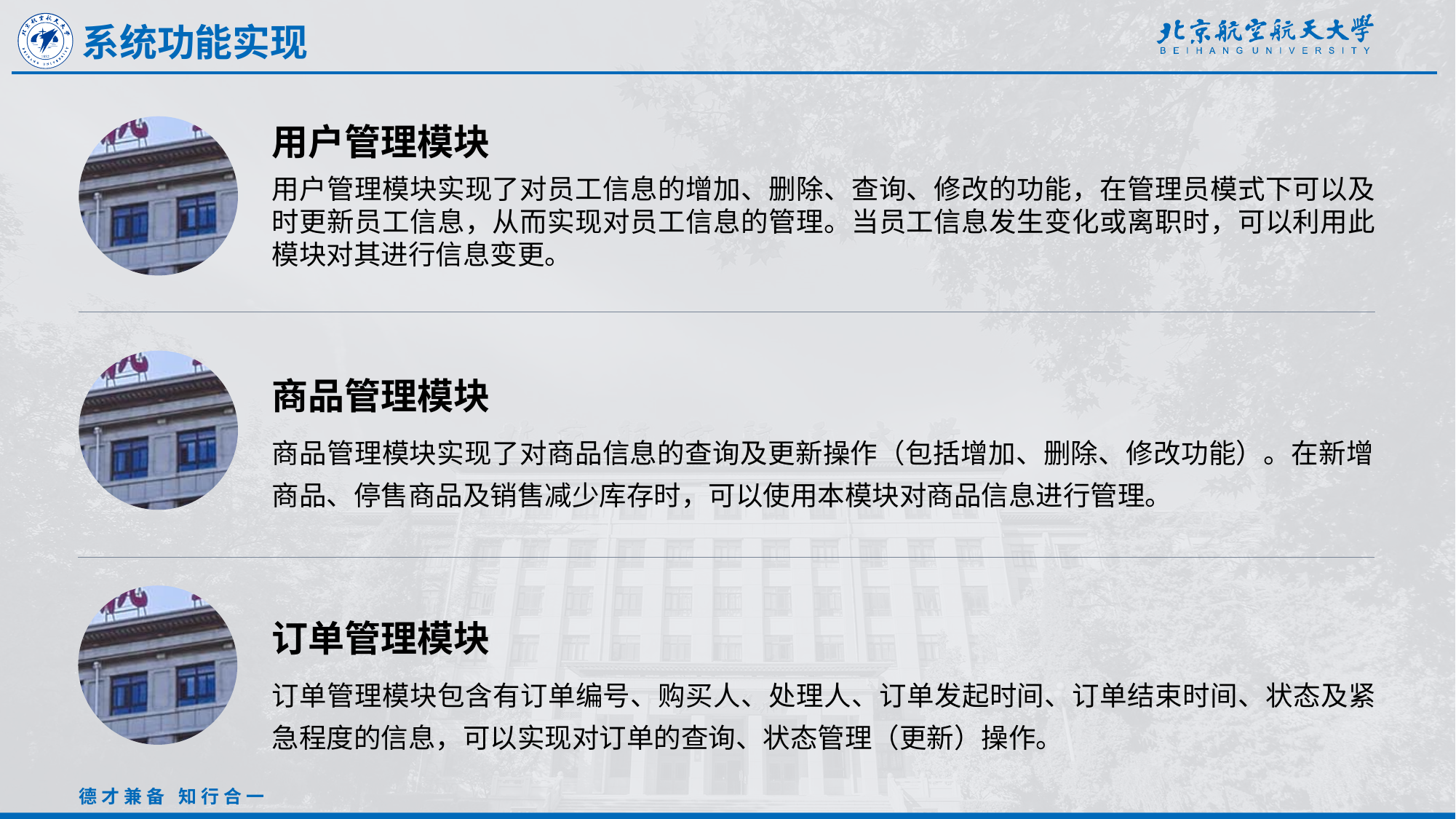

系统功能实现

用户管理模块
用户管理模块实现了对员工信息的增加、删除、查询、修改的功能，在管理员模式下可以及时更新员工信息，从而实现对员工信息的管理。当员工信息发生变化或离职时，可以利用此模块对其进行信息变更。

商品管理模块
商品管理模块实现了对商品信息的查询及更新操作（包括增加、删除、修改功能）。在新增商品、停售商品及销售减少库存时，可以使用本模块对商品信息进行管理。

订单管理模块
订单管理模块包含有订单编号、购买人、处理人、订单发起时间、订单结束时间、状态及紧急程度的信息，可以实现对订单的查询、状态管理（更新）操作。
6